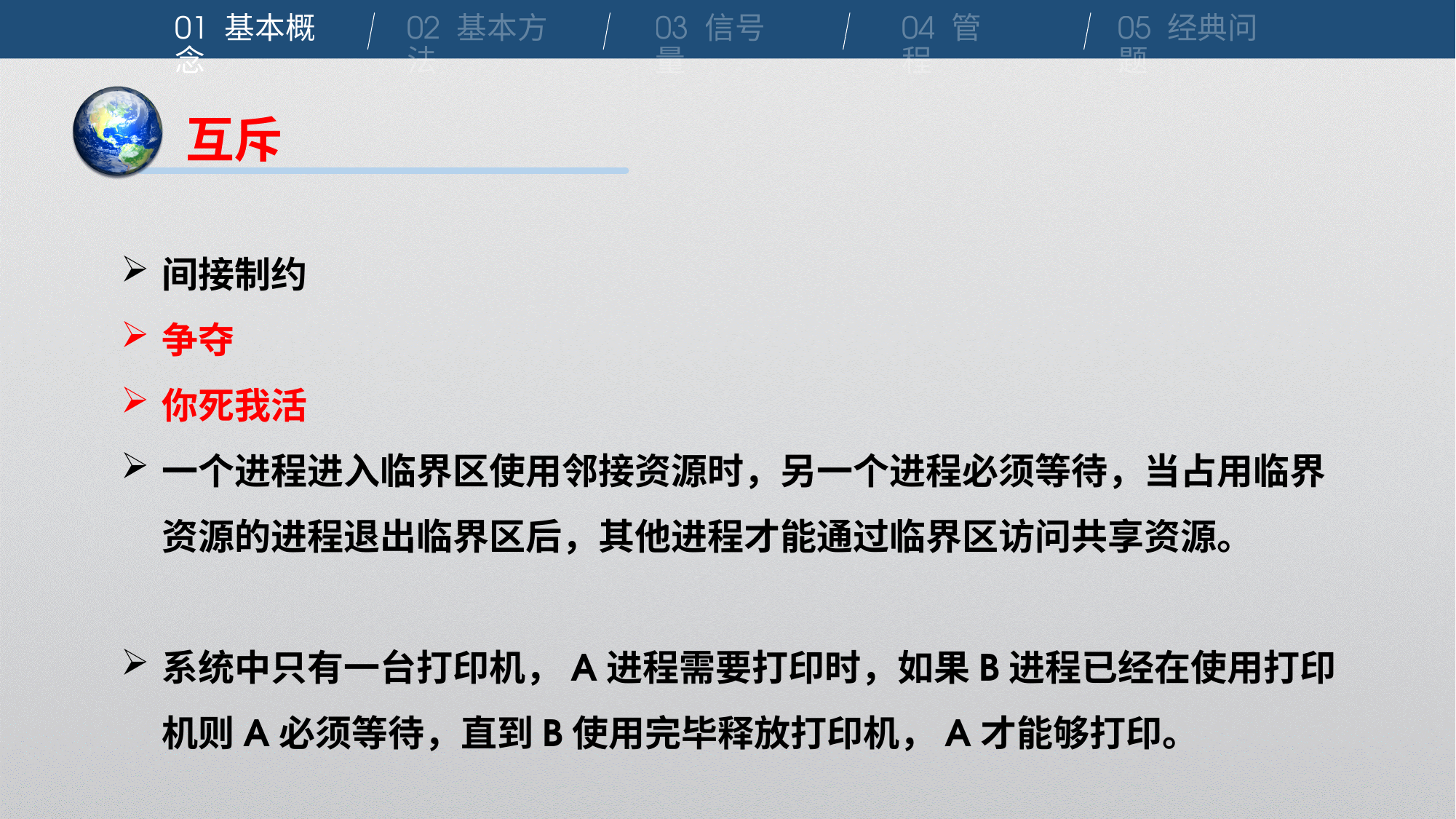

01 基本概念
02 基本方法
03 信号量
04 管程
05 经典问题
互斥
间接制约
争夺
你死我活
一个进程进入临界区使用邻接资源时，另一个进程必须等待，当占用临界资源的进程退出临界区后，其他进程才能通过临界区访问共享资源。

系统中只有一台打印机，A进程需要打印时，如果B进程已经在使用打印机则A必须等待，直到B使用完毕释放打印机，A才能够打印。